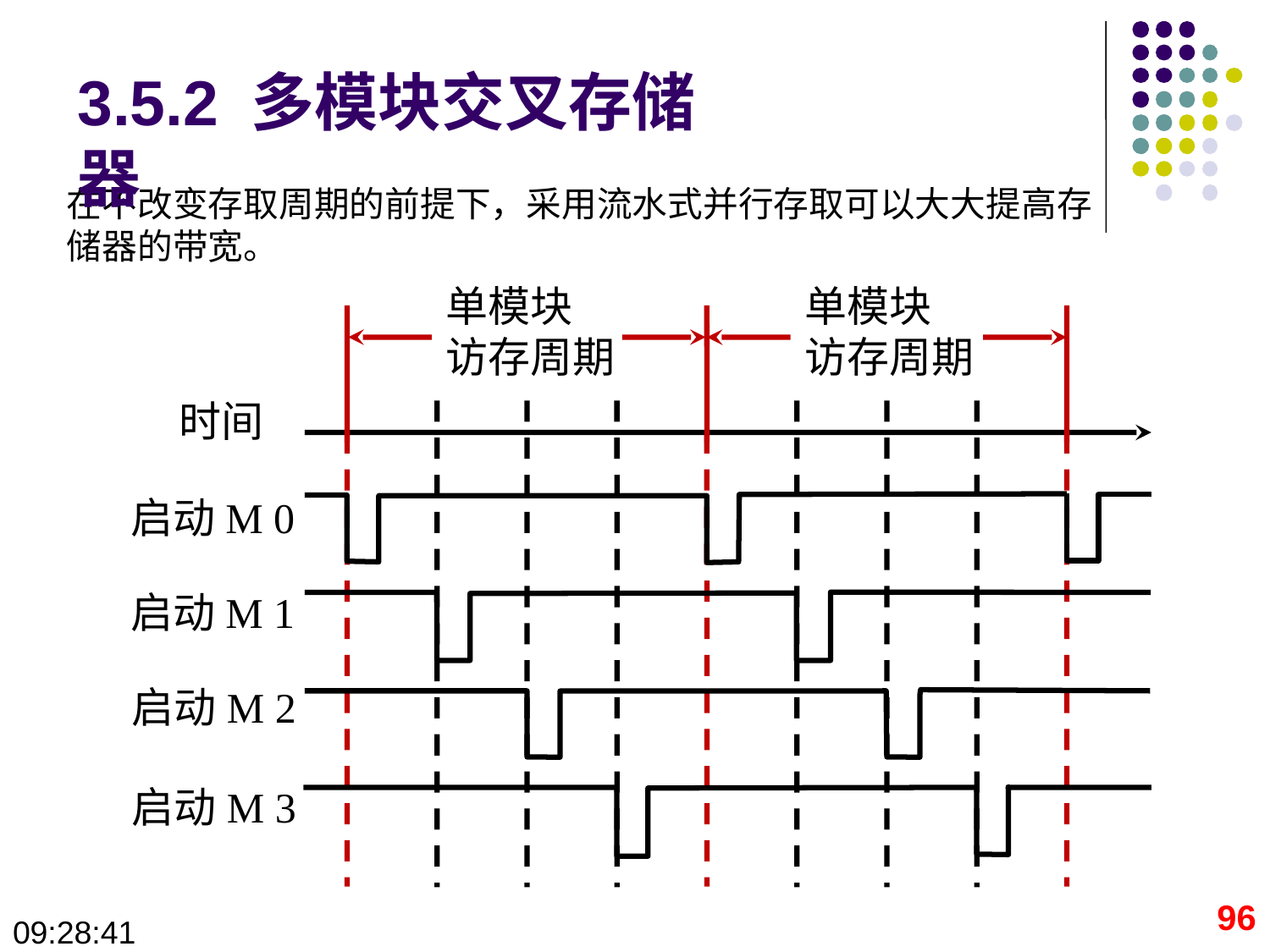

3.5.2 多模块交叉存储器
在不改变存取周期的前提下，采用流水式并行存取可以大大提高存储器的带宽。
单模块
访存周期
单模块
访存周期

时间

启动M 0

启动M 1

启动M 2

启动M 3

96
09:28:41